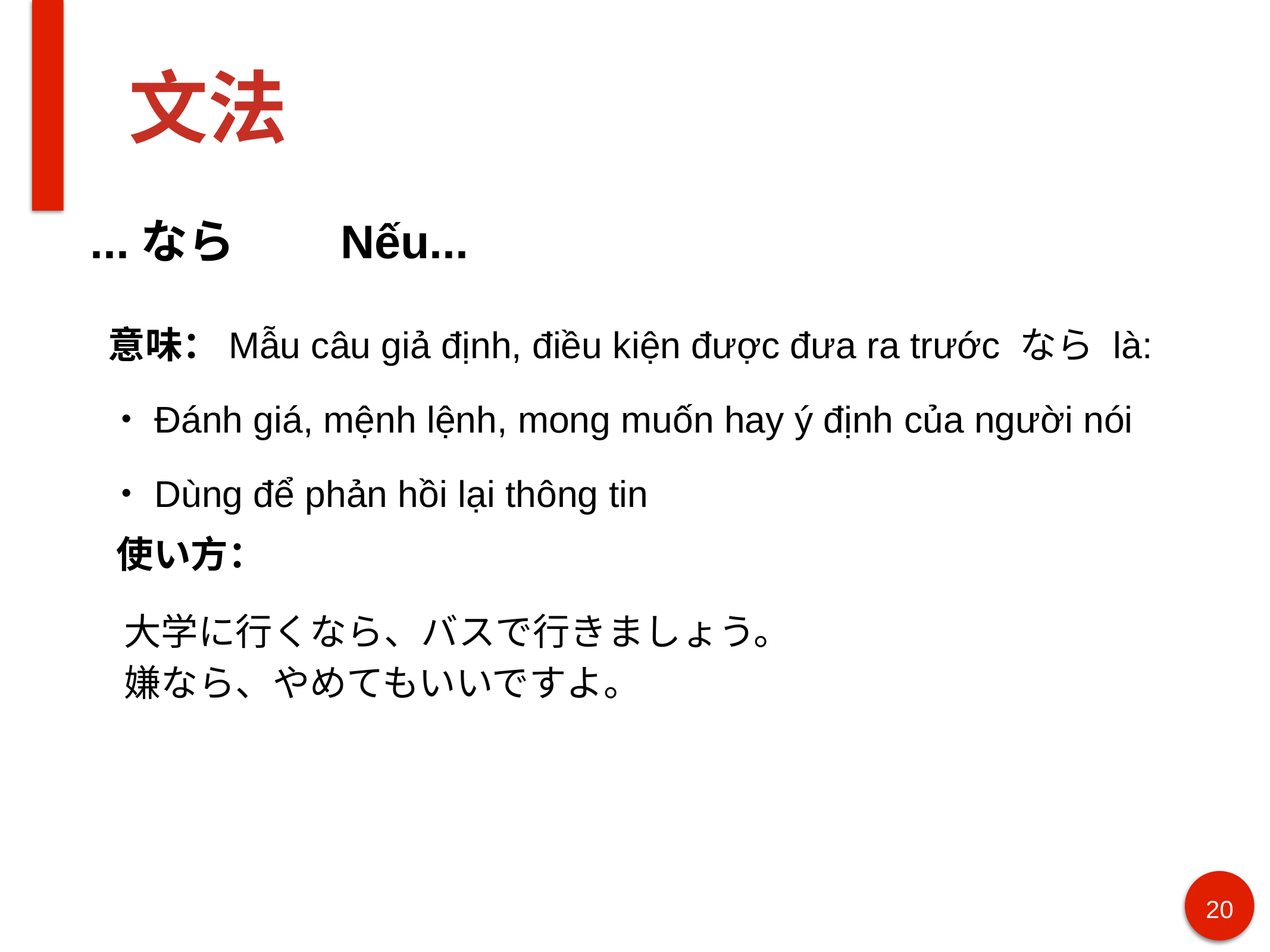

# 文法
...なら　　Nếu...

意味：Mẫu câu giả định, điều kiện được đưa ra trước なら là:
・Đánh giá, mệnh lệnh, mong muốn hay ý định của người nói
・Dùng để phản hồi lại thông tin
使い方：
大学に行くなら、バスで行きましょう。
嫌なら、やめてもいいですよ。

20